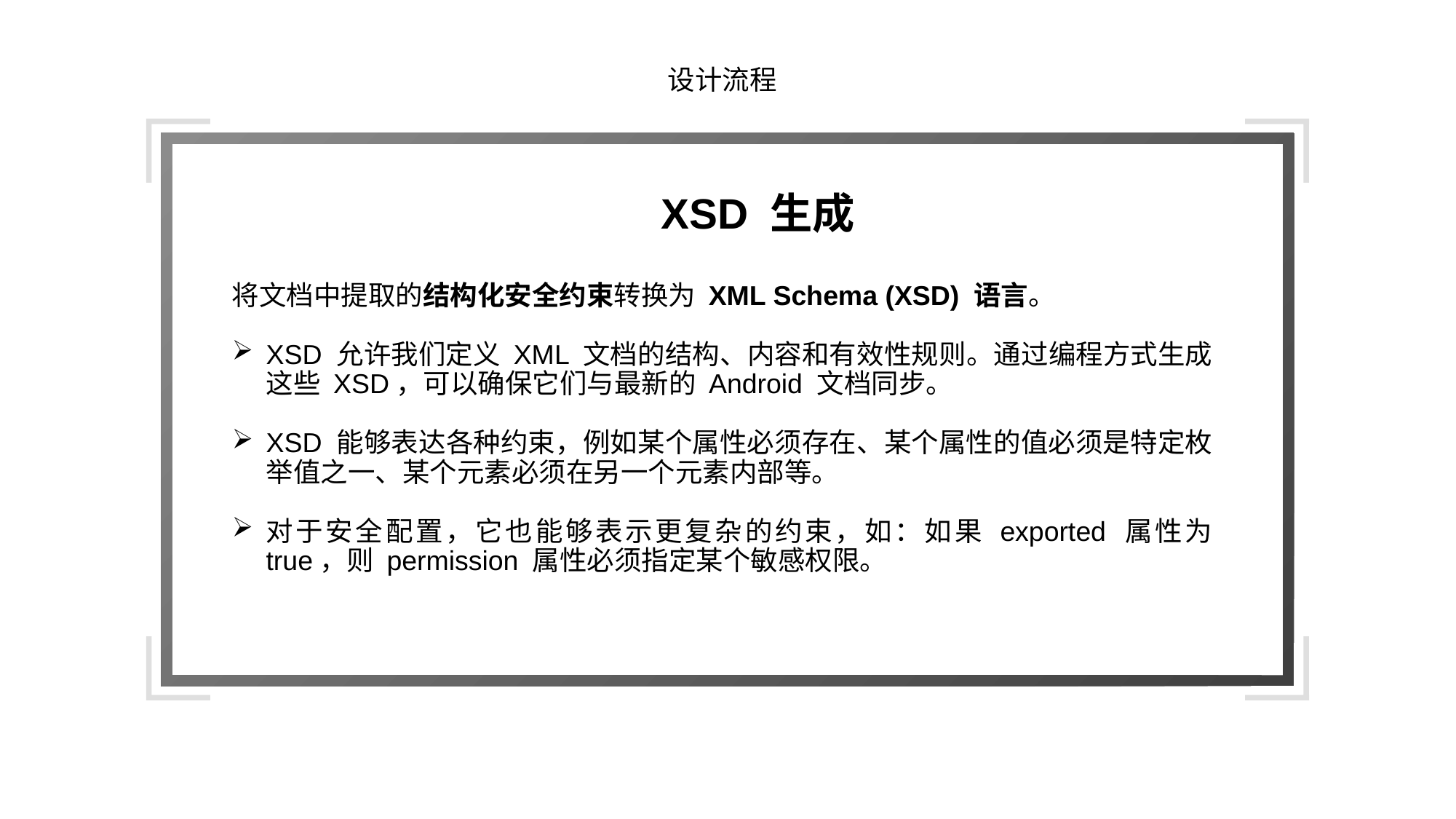

设计流程

XSD 生成
将文档中提取的结构化安全约束转换为 XML Schema (XSD) 语言。

XSD 允许我们定义 XML 文档的结构、内容和有效性规则。通过编程方式生成这些 XSD，可以确保它们与最新的 Android 文档同步。

XSD 能够表达各种约束，例如某个属性必须存在、某个属性的值必须是特定枚举值之一、某个元素必须在另一个元素内部等。

对于安全配置，它也能够表示更复杂的约束，如：如果 exported 属性为 true，则 permission 属性必须指定某个敏感权限。